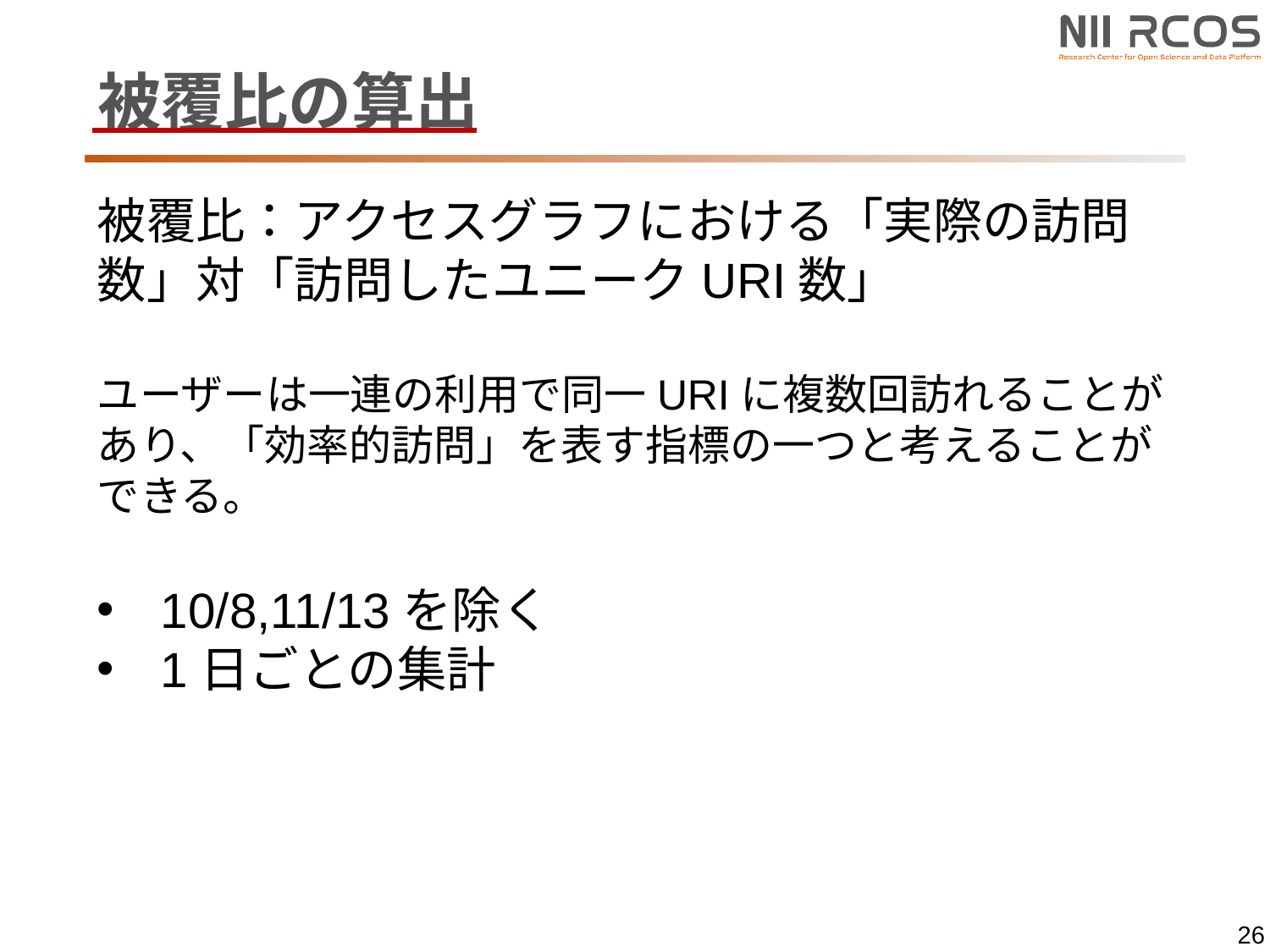

# 被覆比の算出
被覆比：アクセスグラフにおける「実際の訪問数」対「訪問したユニークURI数」

ユーザーは一連の利用で同一URIに複数回訪れることがあり、「効率的訪問」を表す指標の一つと考えることができる。

10/8,11/13を除く
1日ごとの集計
26